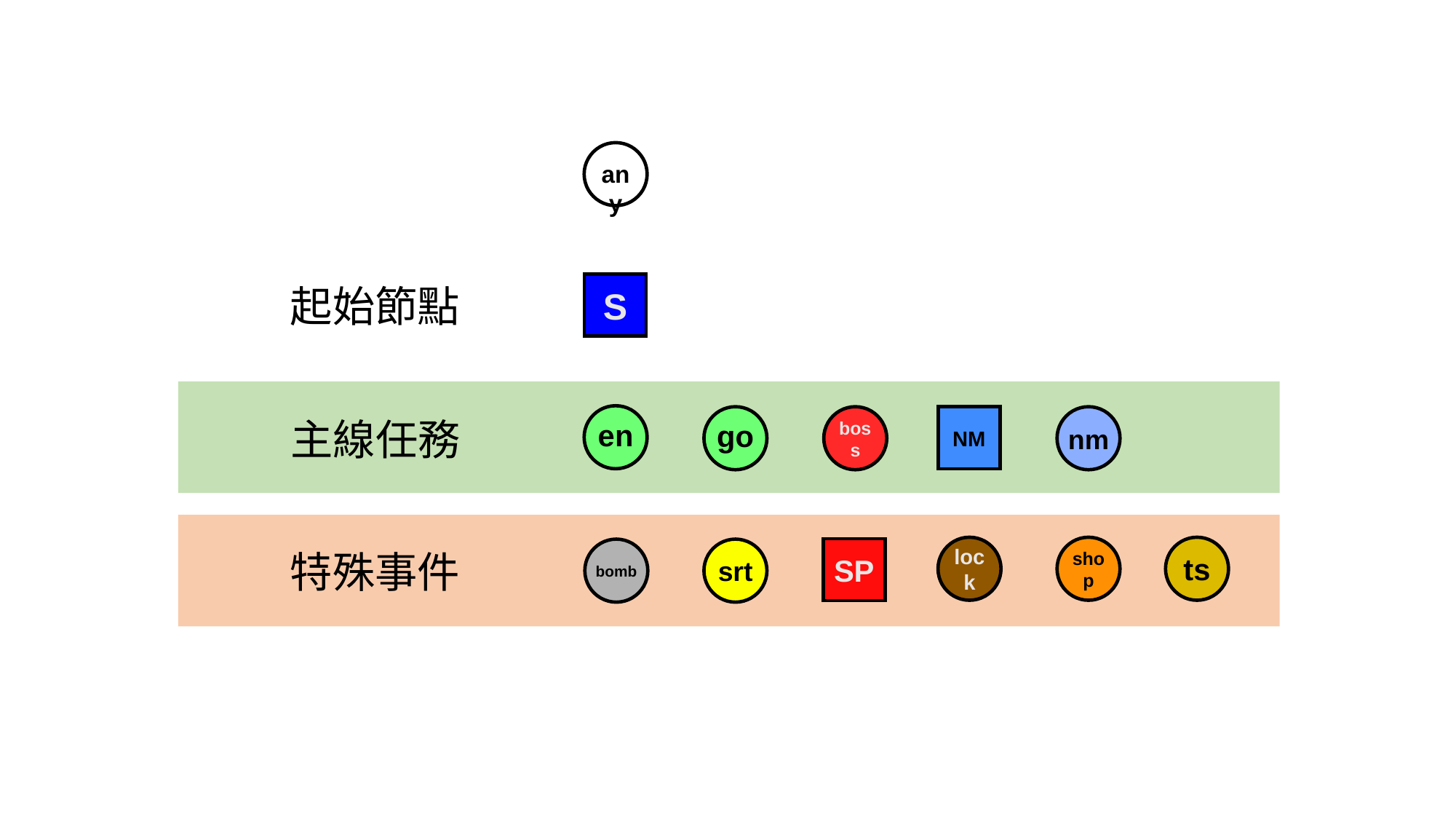

any

S
起始節點

en

NM

go

boss

nm
主線任務

ts

shop

lock

SP

bomb

srt
特殊事件